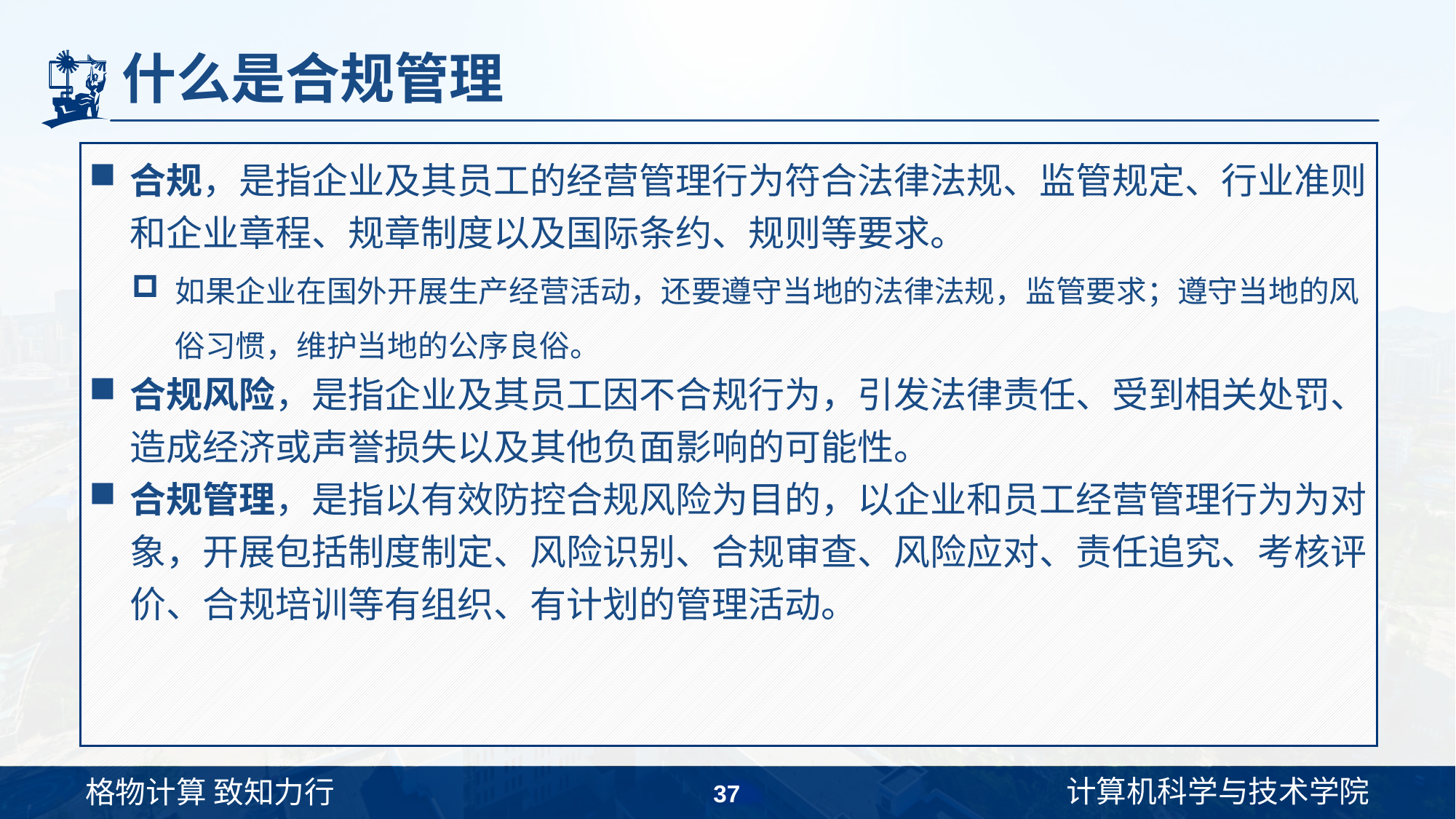

# 什么是合规管理
合规，是指企业及其员工的经营管理行为符合法律法规、监管规定、行业准则和企业章程、规章制度以及国际条约、规则等要求。
如果企业在国外开展生产经营活动，还要遵守当地的法律法规，监管要求；遵守当地的风俗习惯，维护当地的公序良俗。
合规风险，是指企业及其员工因不合规行为，引发法律责任、受到相关处罚、造成经济或声誉损失以及其他负面影响的可能性。
合规管理，是指以有效防控合规风险为目的，以企业和员工经营管理行为为对象，开展包括制度制定、风险识别、合规审查、风险应对、责任追究、考核评价、合规培训等有组织、有计划的管理活动。
37